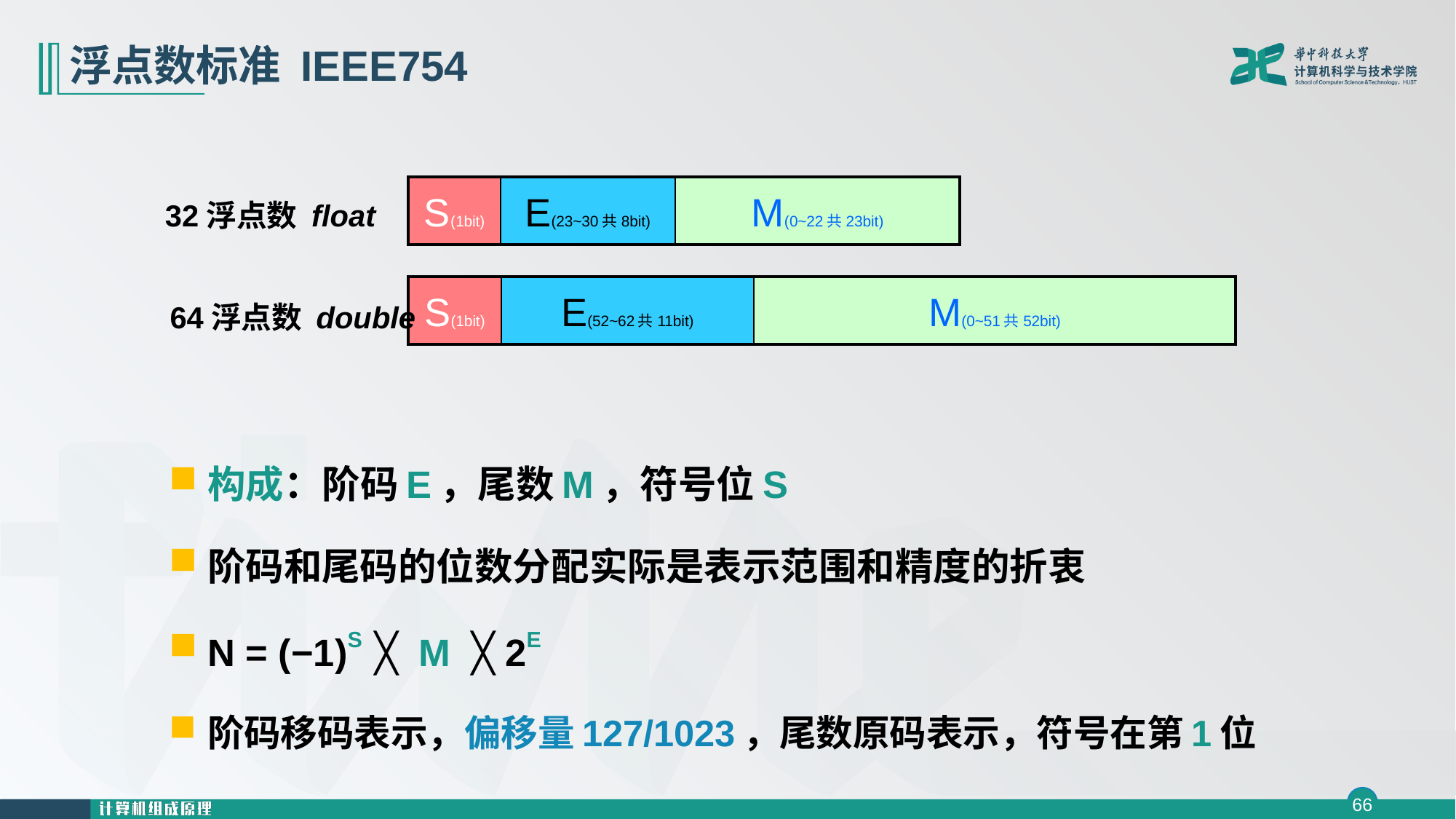

# 浮点数标准 IEEE754
| S(1bit) | E(23~30共8bit) | M(0~22共23bit) |
| --- | --- | --- |
32浮点数 float
| S(1bit) | E(52~62共11bit) | M(0~51共52bit) |
| --- | --- | --- |
64浮点数 double
构成：阶码E，尾数M，符号位S
阶码和尾码的位数分配实际是表示范围和精度的折衷
N = (−1)S  ╳  M  ╳ 2E
阶码移码表示，偏移量127/1023，尾数原码表示，符号在第1位